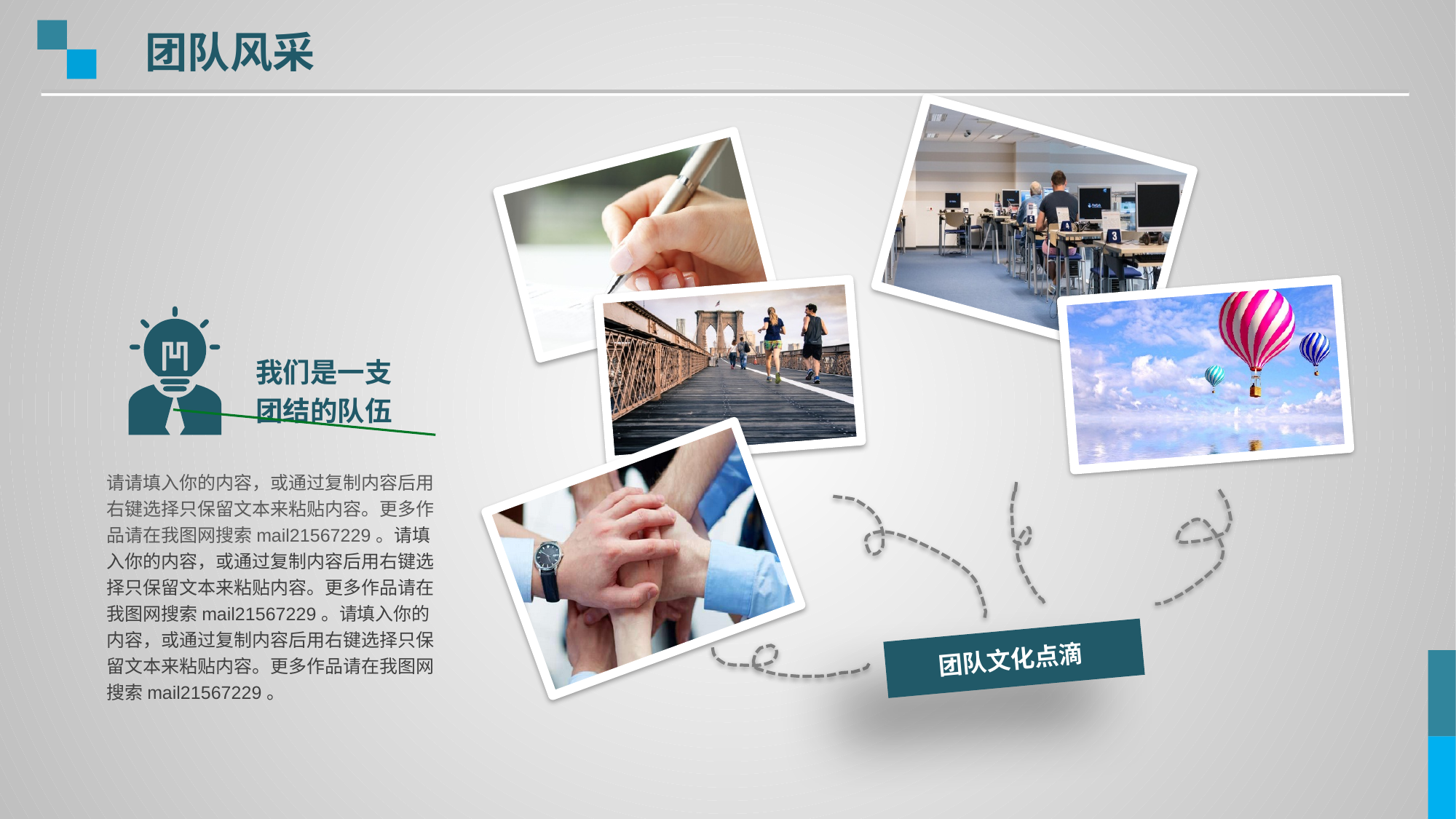

团队风采

我们是一支
团结的队伍

请请填入你的内容，或通过复制内容后用右键选择只保留文本来粘贴内容。更多作品请在我图网搜索mail21567229。请填入你的内容，或通过复制内容后用右键选择只保留文本来粘贴内容。更多作品请在我图网搜索mail21567229。请填入你的内容，或通过复制内容后用右键选择只保留文本来粘贴内容。更多作品请在我图网搜索mail21567229。

团队文化点滴